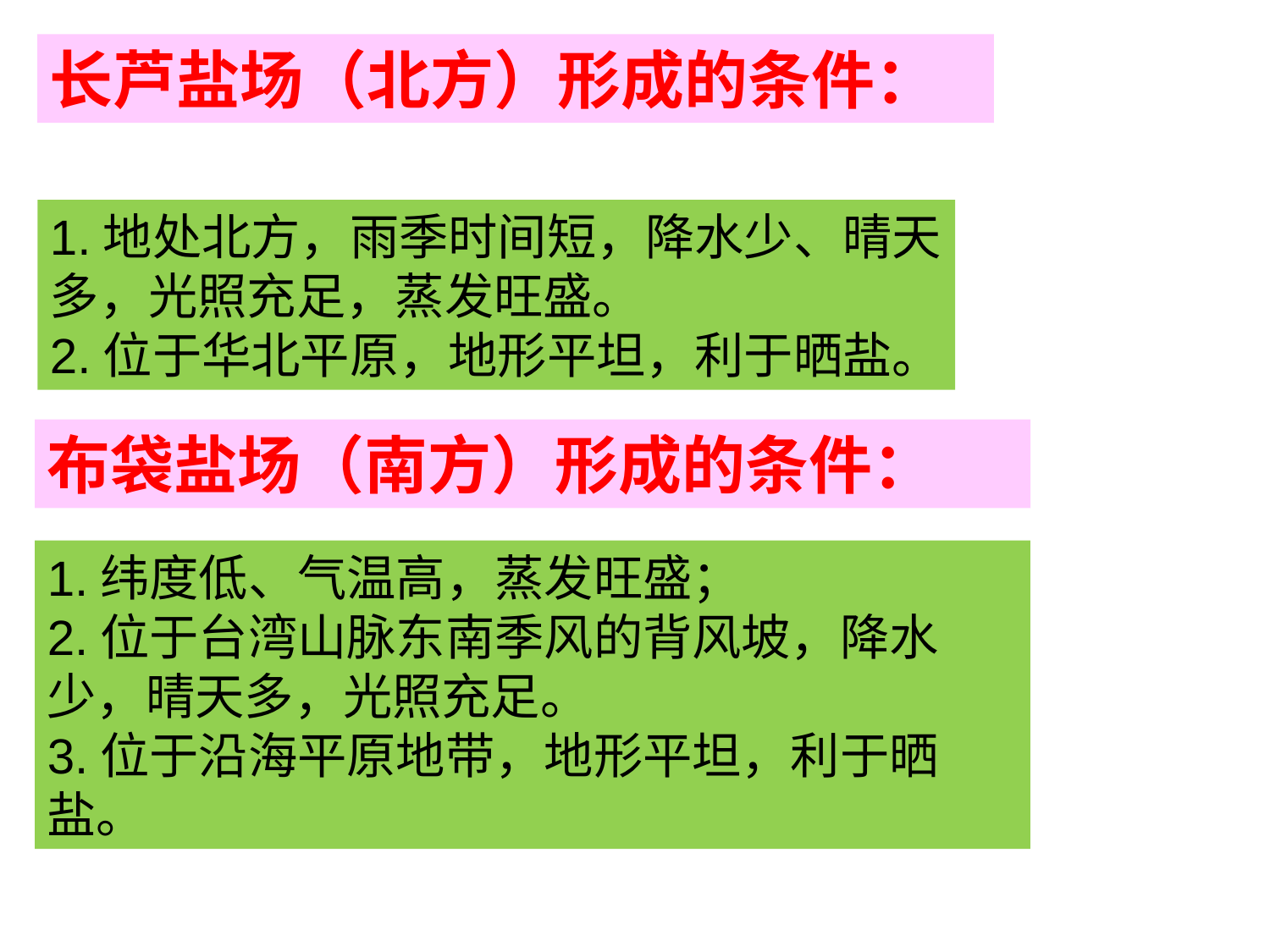

长芦盐场（北方）形成的条件：
1.地处北方，雨季时间短，降水少、晴天多，光照充足，蒸发旺盛。
2.位于华北平原，地形平坦，利于晒盐。
布袋盐场（南方）形成的条件：
1.纬度低、气温高，蒸发旺盛；
2.位于台湾山脉东南季风的背风坡，降水少，晴天多，光照充足。
3.位于沿海平原地带，地形平坦，利于晒盐。